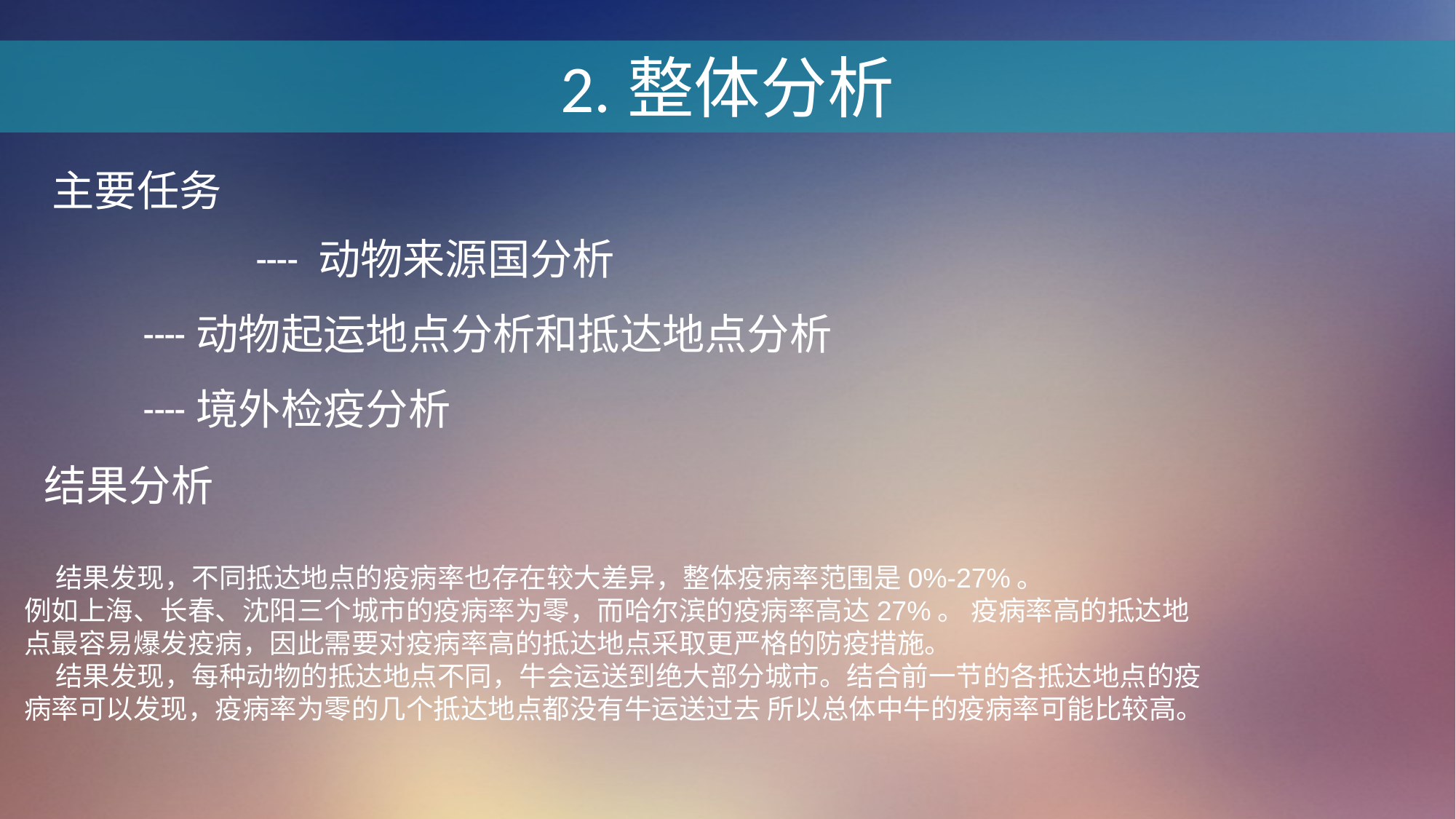

2.整体分析

主要任务
		---- 动物来源国分析
           ----动物起运地点分析和抵达地点分析
           ----境外检疫分析
 结果分析

    结果发现，不同抵达地点的疫病率也存在较大差异，整体疫病率范围是0%-27%。
例如上海、长春、沈阳三个城市的疫病率为零，而哈尔滨的疫病率高达27%。 疫病率高的抵达地点最容易爆发疫病，因此需要对疫病率高的抵达地点采取更严格的防疫措施。
    结果发现，每种动物的抵达地点不同，牛会运送到绝大部分城市。结合前一节的各抵达地点的疫病率可以发现，疫病率为零的几个抵达地点都没有牛运送过去 所以总体中牛的疫病率可能比较高。